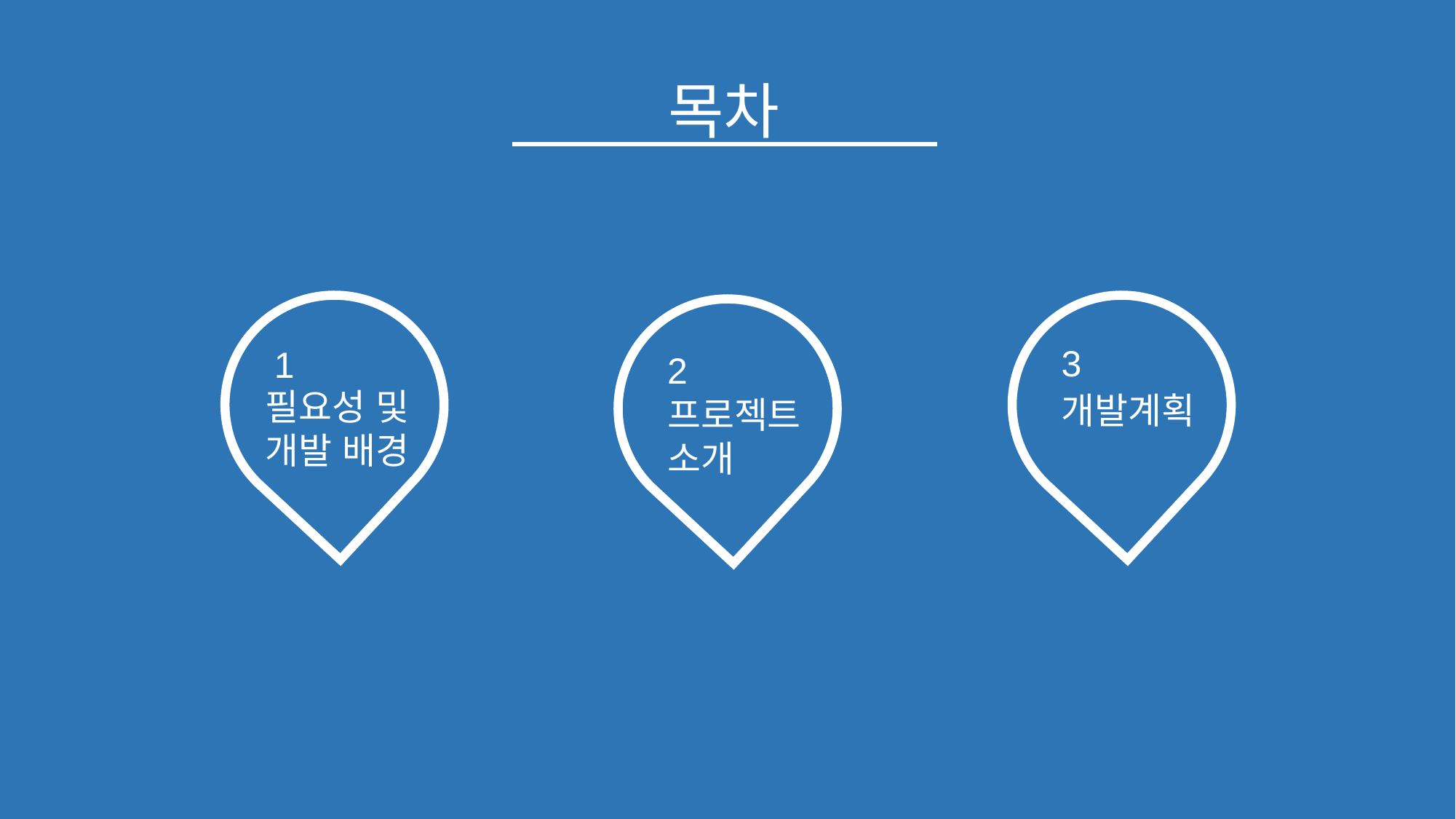

목차

3
1
2
필요성 및
개발 배경
개발계획
프로젝트
소개